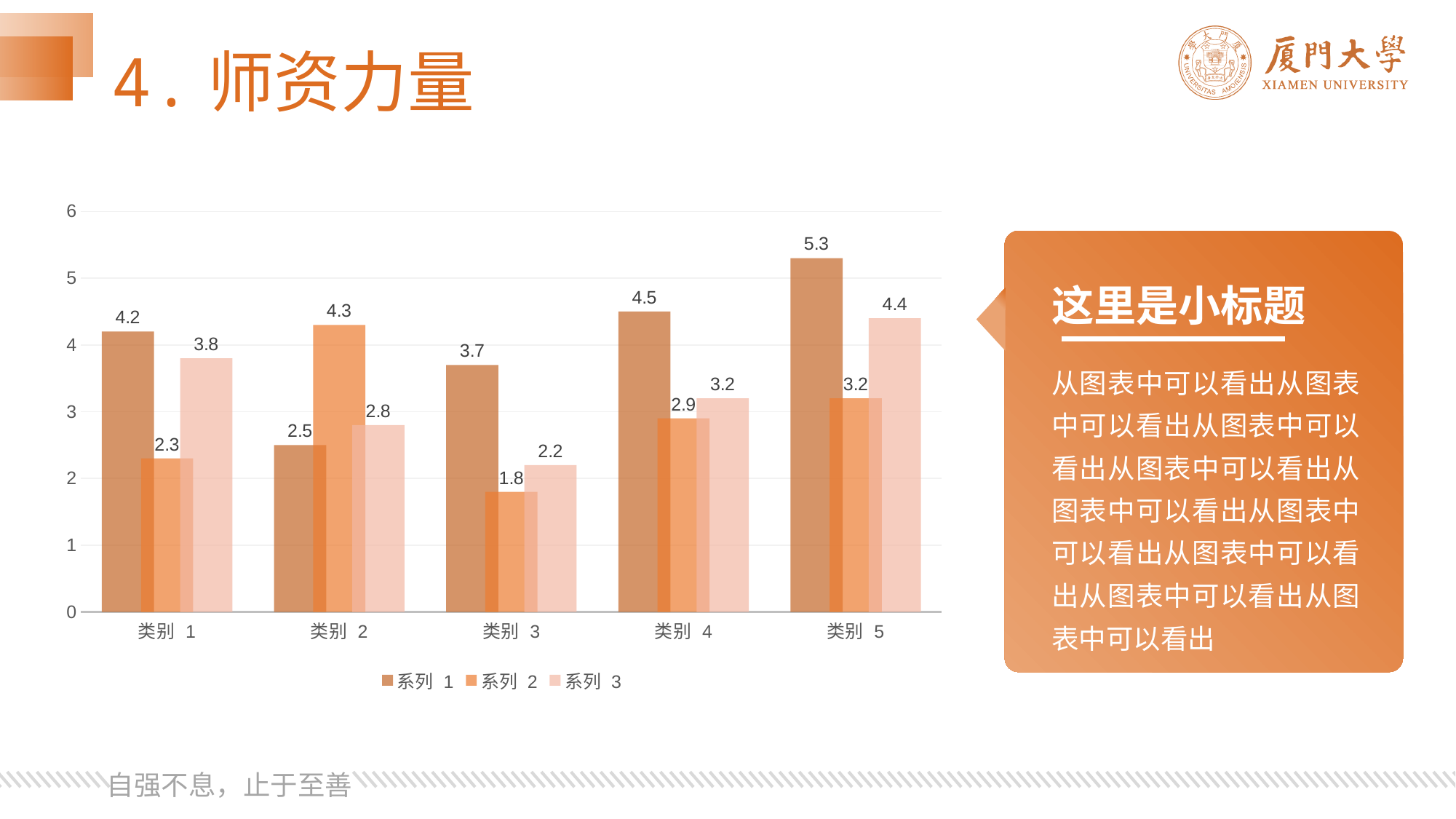

### Chart

| Category | 系列 1 | 系列 2 | 系列 3 |
|---|---|---|---|
| 类别 1 | 4.2 | 2.3 | 3.8 |
| 类别 2 | 2.5 | 4.3 | 2.8 |
| 类别 3 | 3.7 | 1.8 | 2.2 |
| 类别 4 | 4.5 | 2.9 | 3.2 |
| 类别 5 | 5.3 | 3.2 | 4.4 |
这里是小标题

从图表中可以看出从图表中可以看出从图表中可以看出从图表中可以看出从图表中可以看出从图表中可以看出从图表中可以看出从图表中可以看出从图表中可以看出